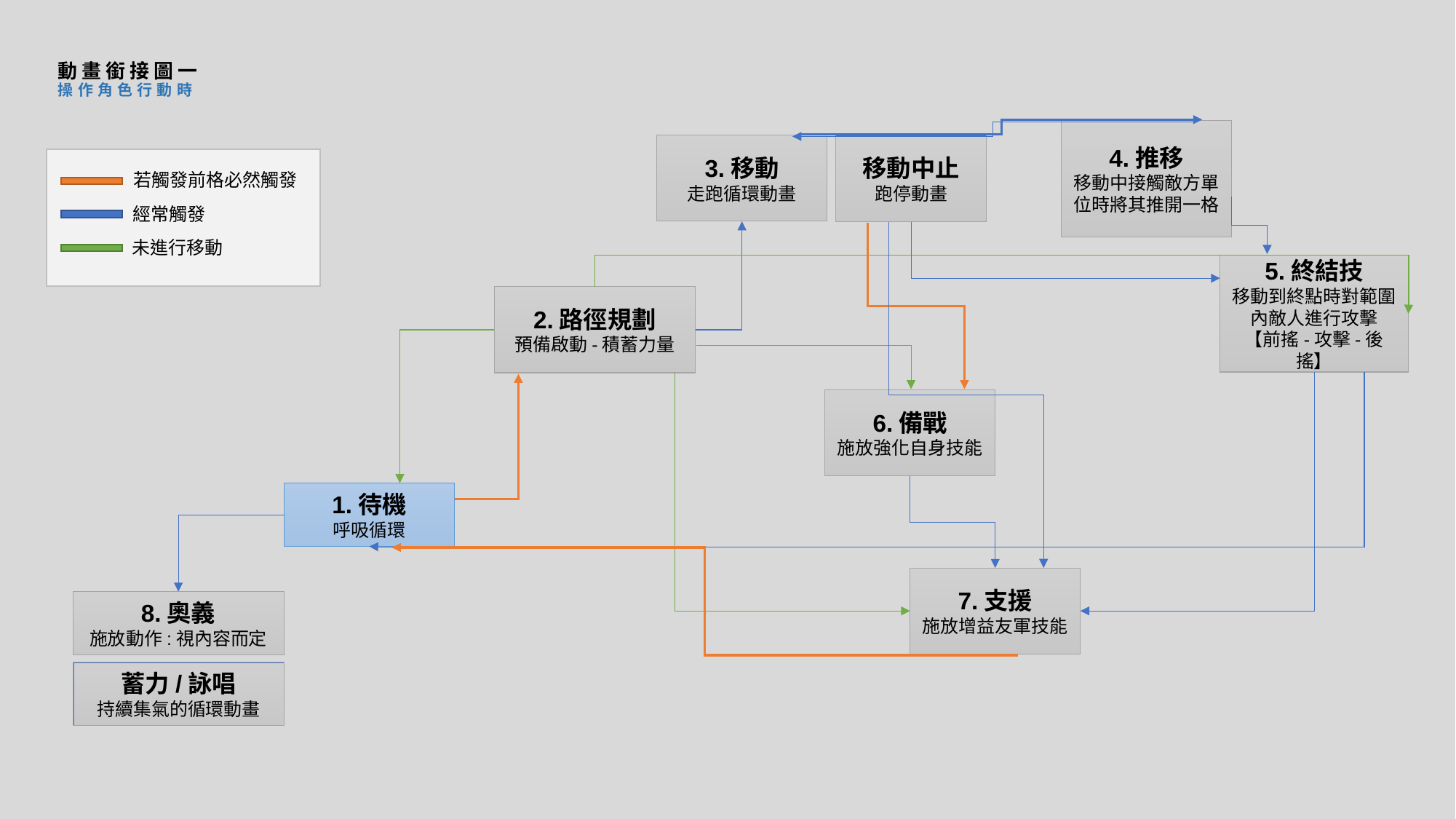

# 動畫銜接圖一 操作角色行動時
4.推移
移動中接觸敵方單位時將其推開一格
移動中止
跑停動畫
3.移動
走跑循環動畫

若觸發前格必然觸發

經常觸發

未進行移動

5.終結技
移動到終點時對範圍內敵人進行攻擊
【前搖-攻擊-後搖】
2.路徑規劃
預備啟動-積蓄力量
6.備戰
施放強化自身技能
1.待機
呼吸循環
7.支援
施放增益友軍技能
8.奧義
施放動作:視內容而定
蓄力/詠唱
持續集氣的循環動畫